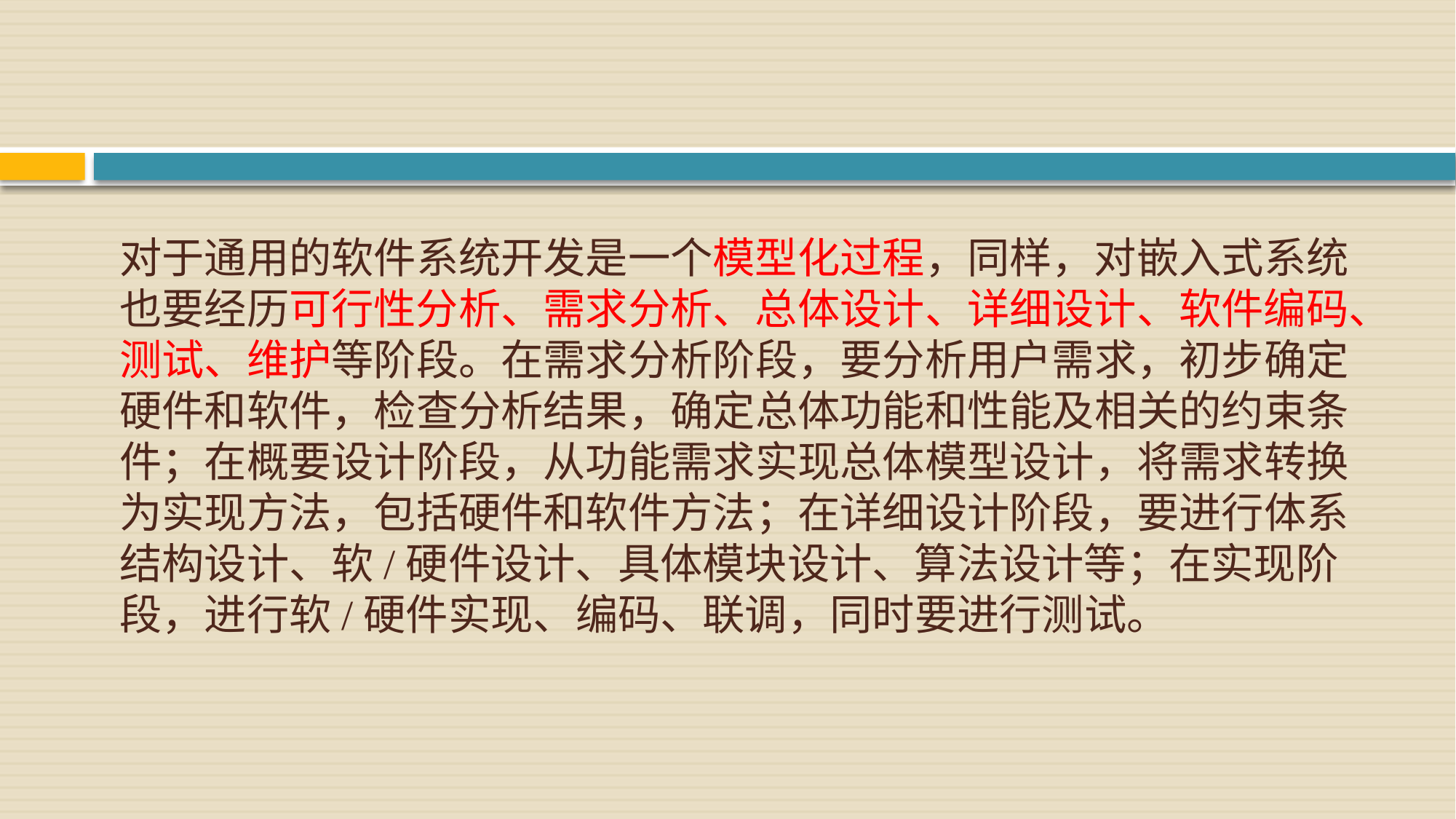

# 对于通用的软件系统开发是一个模型化过程，同样，对嵌入式系统也要经历可行性分析、需求分析、总体设计、详细设计、软件编码、测试、维护等阶段。在需求分析阶段，要分析用户需求，初步确定硬件和软件，检查分析结果，确定总体功能和性能及相关的约束条件；在概要设计阶段，从功能需求实现总体模型设计，将需求转换为实现方法，包括硬件和软件方法；在详细设计阶段，要进行体系结构设计、软/硬件设计、具体模块设计、算法设计等；在实现阶段，进行软/硬件实现、编码、联调，同时要进行测试。